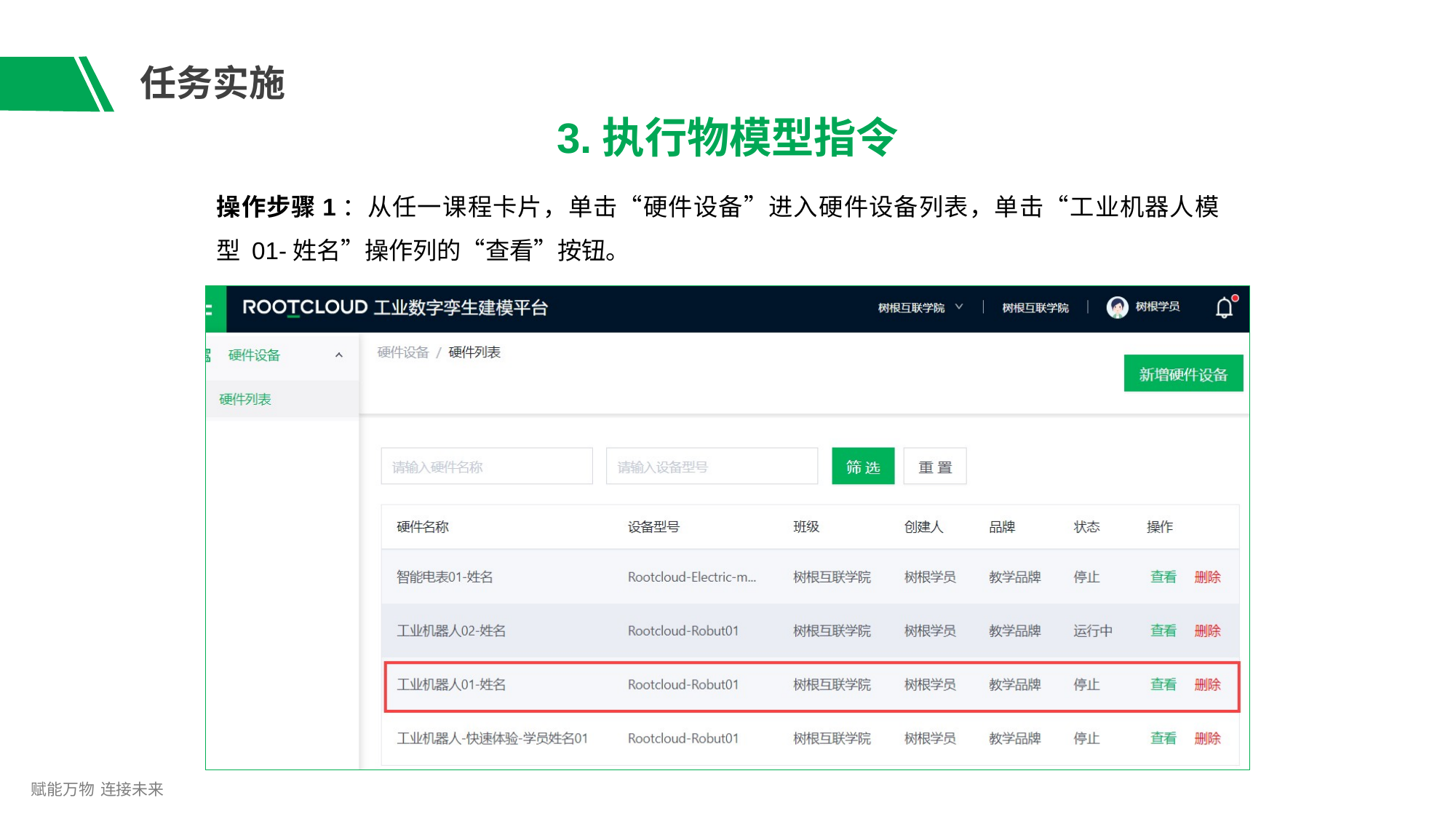

# 任务实施
3.执行物模型指令
操作步骤1：从任一课程卡片，单击“硬件设备”进入硬件设备列表，单击“工业机器人模型 01-姓名”操作列的“查看”按钮。

赋能万物 连接未来